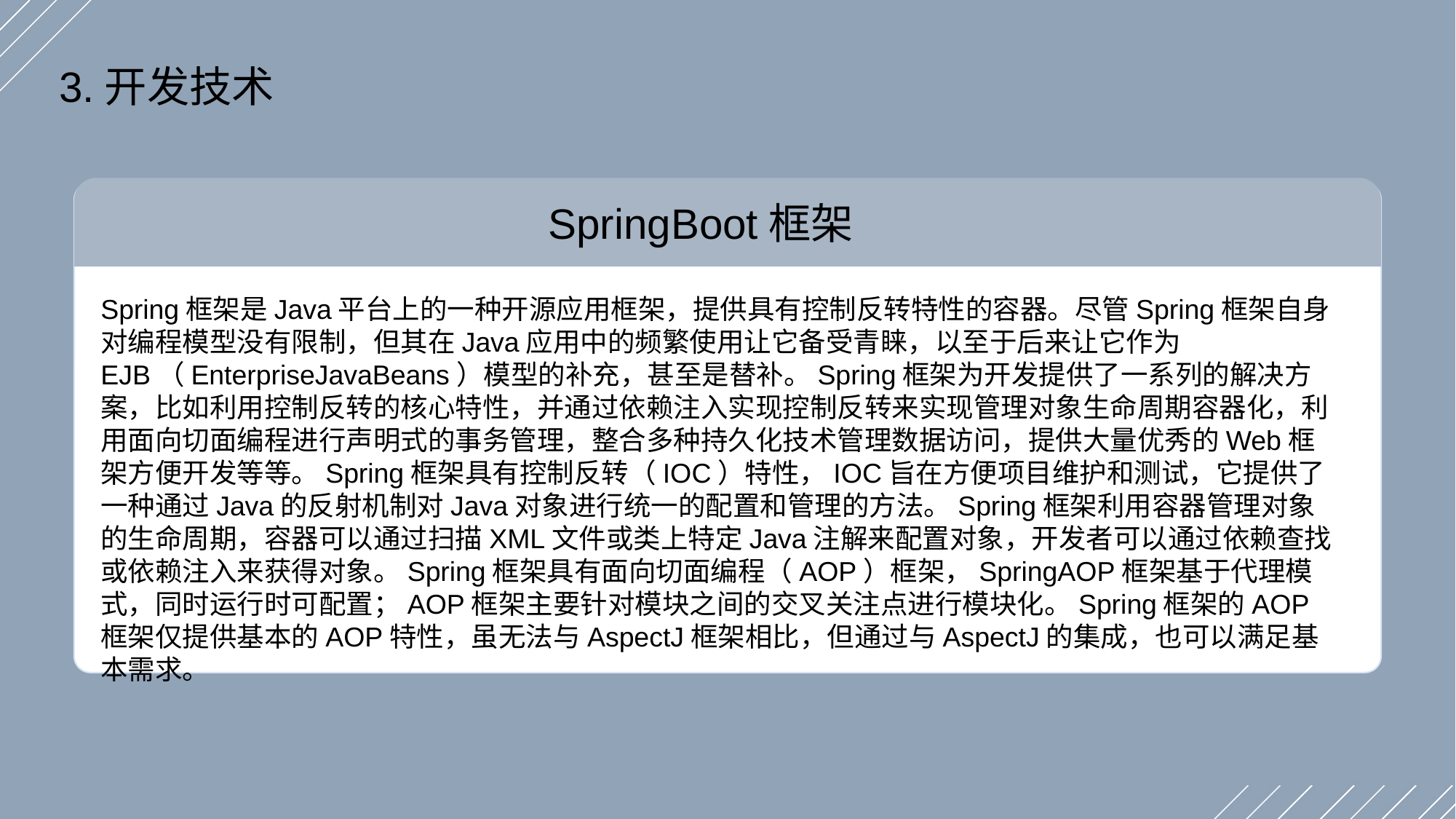

3.开发技术

SpringBoot框架
Spring框架是Java平台上的一种开源应用框架，提供具有控制反转特性的容器。尽管Spring框架自身对编程模型没有限制，但其在Java应用中的频繁使用让它备受青睐，以至于后来让它作为EJB（EnterpriseJavaBeans）模型的补充，甚至是替补。Spring框架为开发提供了一系列的解决方案，比如利用控制反转的核心特性，并通过依赖注入实现控制反转来实现管理对象生命周期容器化，利用面向切面编程进行声明式的事务管理，整合多种持久化技术管理数据访问，提供大量优秀的Web框架方便开发等等。Spring框架具有控制反转（IOC）特性，IOC旨在方便项目维护和测试，它提供了一种通过Java的反射机制对Java对象进行统一的配置和管理的方法。Spring框架利用容器管理对象的生命周期，容器可以通过扫描XML文件或类上特定Java注解来配置对象，开发者可以通过依赖查找或依赖注入来获得对象。Spring框架具有面向切面编程（AOP）框架，SpringAOP框架基于代理模式，同时运行时可配置；AOP框架主要针对模块之间的交叉关注点进行模块化。Spring框架的AOP框架仅提供基本的AOP特性，虽无法与AspectJ框架相比，但通过与AspectJ的集成，也可以满足基本需求。